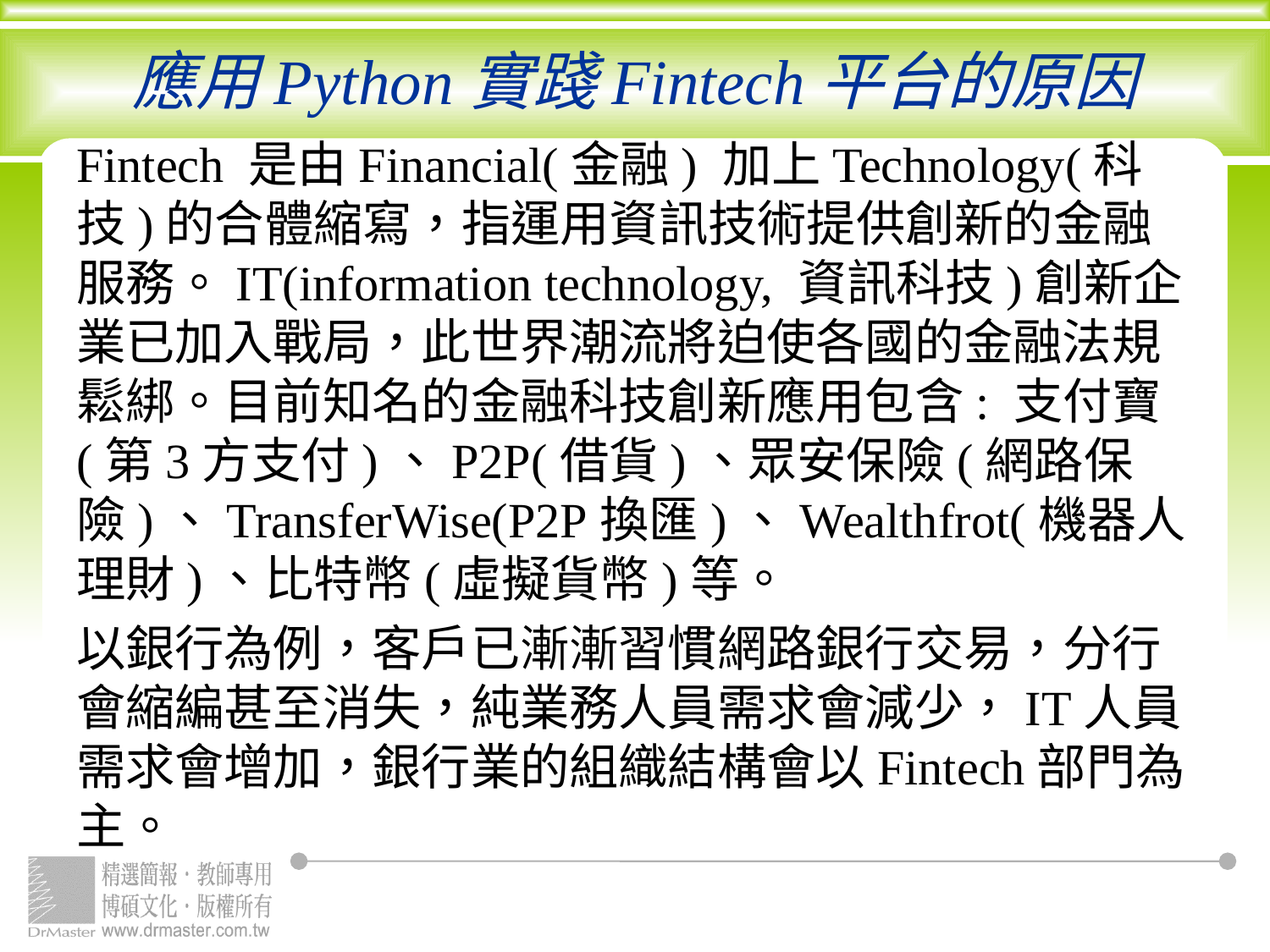

# 應用Python實踐Fintech平台的原因
Fintech 是由Financial(金融) 加上Technology(科技)的合體縮寫，指運用資訊技術提供創新的金融服務。IT(information technology, 資訊科技)創新企業已加入戰局，此世界潮流將迫使各國的金融法規鬆綁。目前知名的金融科技創新應用包含: 支付寶(第3方支付)、P2P(借貨)、眾安保險(網路保險)、TransferWise(P2P換匯)、Wealthfrot(機器人理財)、比特幣(虛擬貨幣)等。
以銀行為例，客戶已漸漸習慣網路銀行交易，分行會縮編甚至消失，純業務人員需求會減少，IT人員需求會增加，銀行業的組織結構會以Fintech部門為主。